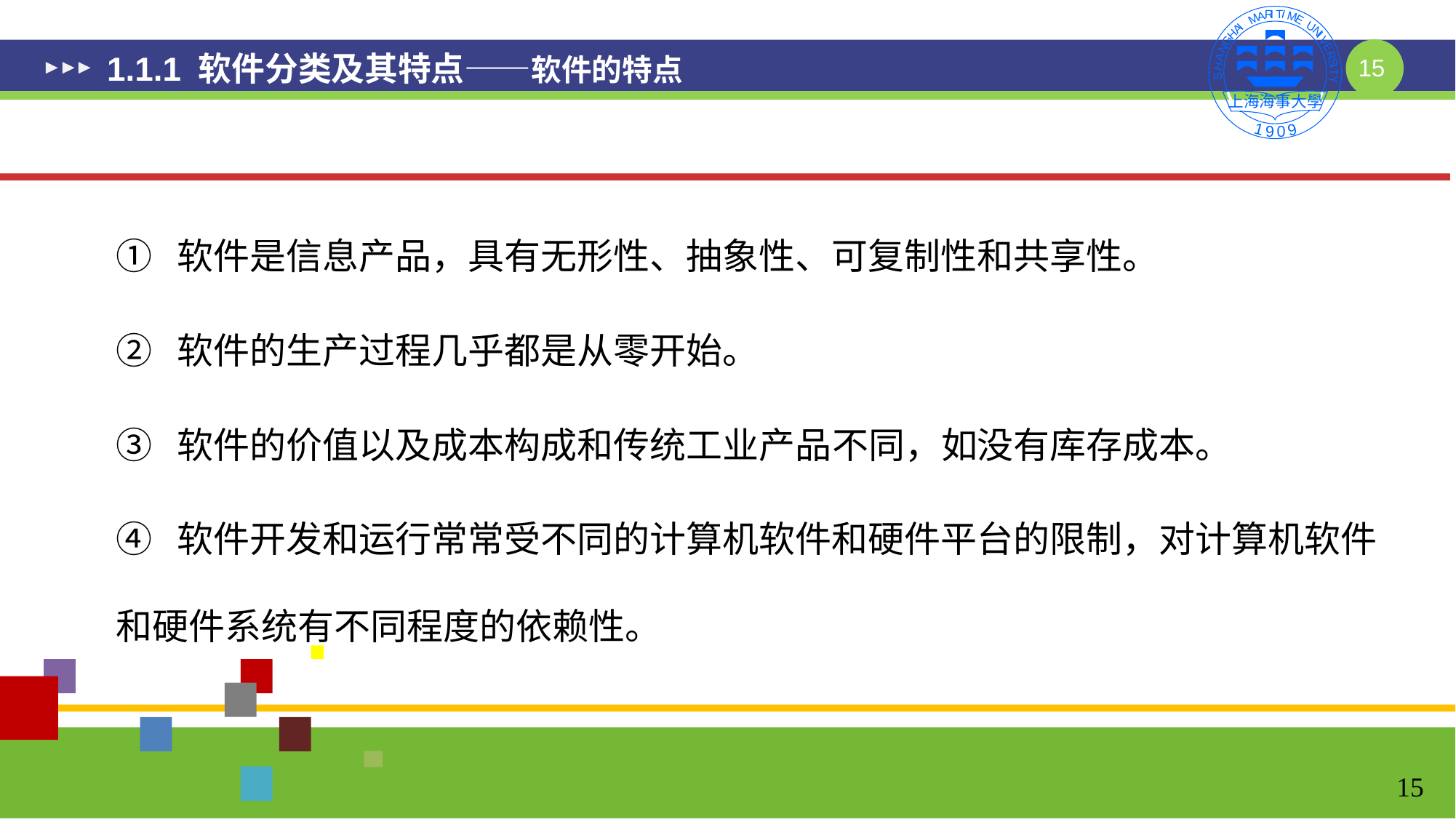

# 1.1.1 软件分类及其特点——软件的特点

①  软件是信息产品，具有无形性、抽象性、可复制性和共享性。
②  软件的生产过程几乎都是从零开始。
③  软件的价值以及成本构成和传统工业产品不同，如没有库存成本。
④  软件开发和运行常常受不同的计算机软件和硬件平台的限制，对计算机软件和硬件系统有不同程度的依赖性。

15

15